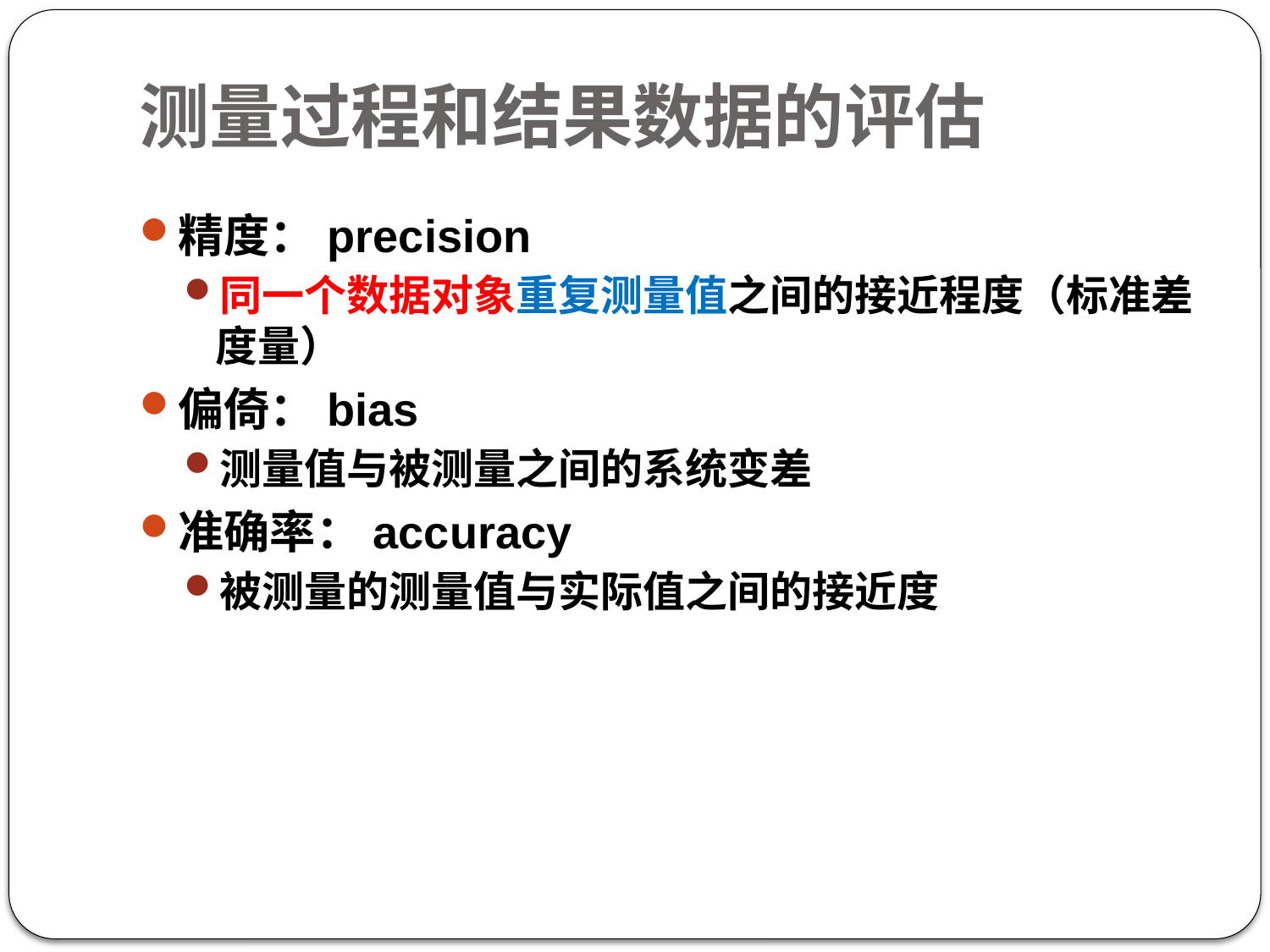

# 测量过程和结果数据的评估
精度：precision
同一个数据对象重复测量值之间的接近程度（标准差度量）
偏倚：bias
测量值与被测量之间的系统变差
准确率：accuracy
被测量的测量值与实际值之间的接近度